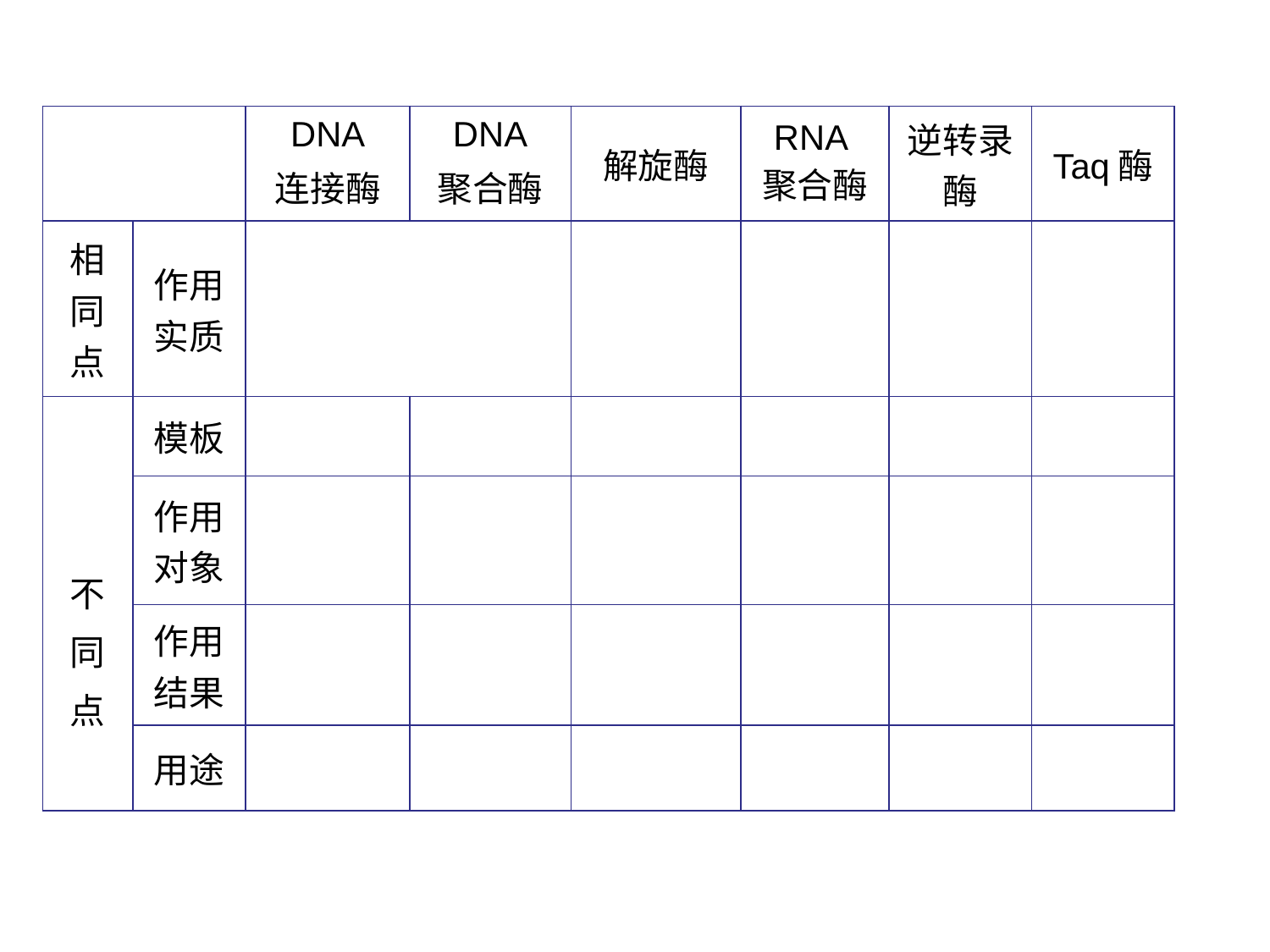

|  |  | DNA 连接酶 | DNA 聚合酶 | 解旋酶 | RNA聚合酶 | 逆转录酶 | Taq酶 |
| --- | --- | --- | --- | --- | --- | --- | --- |
| 相同点 | 作用实质 |  |  |  |  |  |  |
| 不 同 点 | 模板 |  |  |  |  |  |  |
|  | 作用对象 |  |  |  |  |  |  |
|  | 作用结果 |  |  |  |  |  |  |
|  | 用途 |  |  |  |  |  |  |